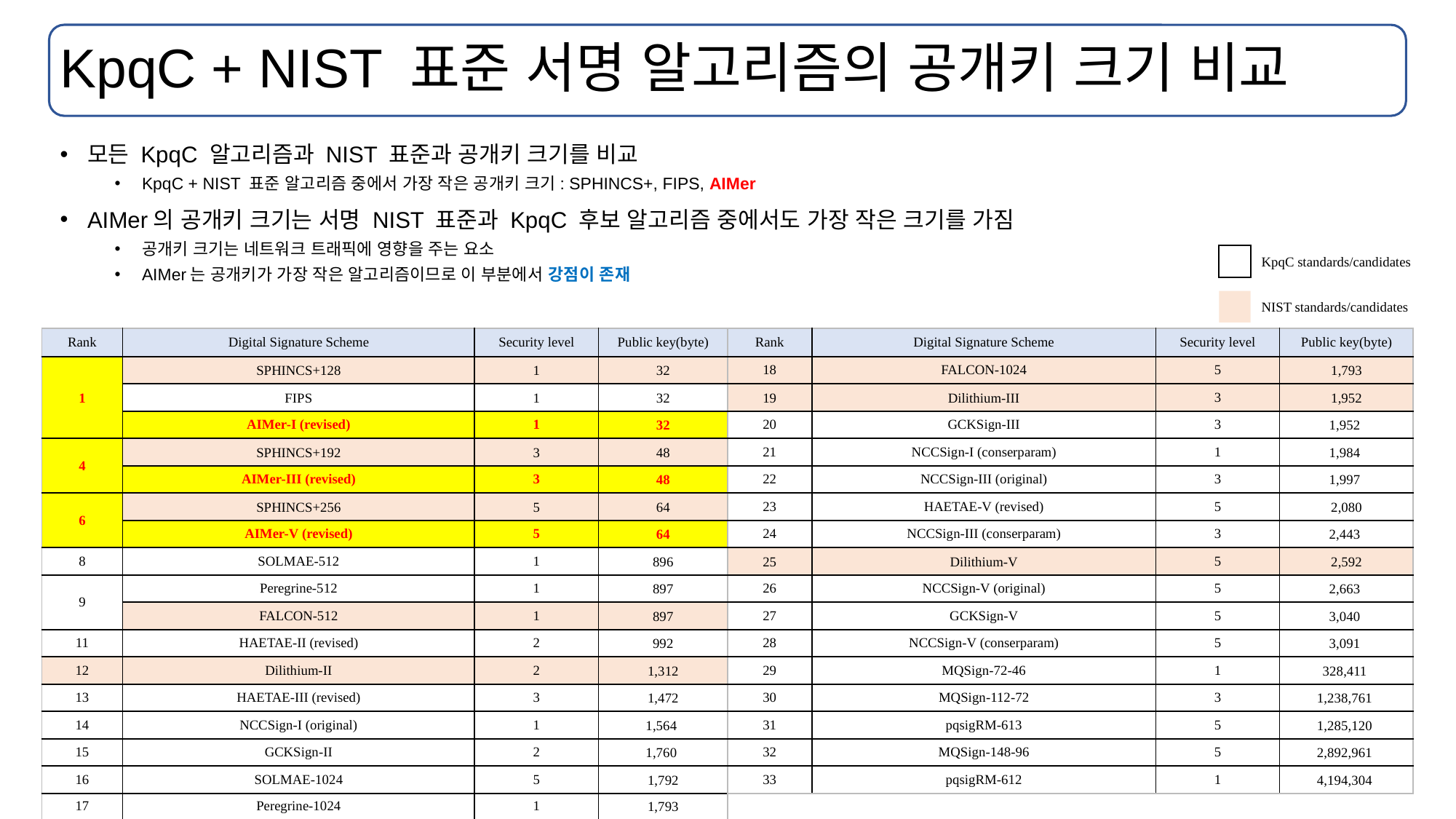

# KpqC + NIST 표준 서명 알고리즘의 공개키 크기 비교
모든 KpqC 알고리즘과 NIST 표준과 공개키 크기를 비교
KpqC + NIST 표준 알고리즘 중에서 가장 작은 공개키 크기: SPHINCS+, FIPS, AIMer
AIMer의 공개키 크기는 서명 NIST 표준과 KpqC 후보 알고리즘 중에서도 가장 작은 크기를 가짐
공개키 크기는 네트워크 트래픽에 영향을 주는 요소
AIMer는 공개키가 가장 작은 알고리즘이므로 이 부분에서 강점이 존재
KpqC standards/candidates

NIST standards/candidates

| Rank | Digital Signature Scheme | Security level | Public key(byte) |
| --- | --- | --- | --- |
| 1 | SPHINCS+128 | 1 | 32 |
|  | FIPS | 1 | 32 |
|  | AIMer-I (revised) | 1 | 32 |
| 4 | SPHINCS+192 | 3 | 48 |
| 5 | AIMer-III (revised) | 3 | 48 |
| 6 | SPHINCS+256 | 5 | 64 |
| 7 | AIMer-V (revised) | 5 | 64 |
| 8 | SOLMAE-512 | 1 | 896 |
| 9 | Peregrine-512 | 1 | 897 |
|  | FALCON-512 | 1 | 897 |
| 11 | HAETAE-II (revised) | 2 | 992 |
| 12 | Dilithium-II | 2 | 1,312 |
| 13 | HAETAE-III (revised) | 3 | 1,472 |
| 14 | NCCSign-I (original) | 1 | 1,564 |
| 15 | GCKSign-II | 2 | 1,760 |
| 16 | SOLMAE-1024 | 5 | 1,792 |
| 17 | Peregrine-1024 | 1 | 1,793 |
| Rank | Digital Signature Scheme | Security level | Public key(byte) |
| --- | --- | --- | --- |
| 18 | FALCON-1024 | 5 | 1,793 |
| 19 | Dilithium-III | 3 | 1,952 |
| 20 | GCKSign-III | 3 | 1,952 |
| 21 | NCCSign-I (conserparam) | 1 | 1,984 |
| 22 | NCCSign-III (original) | 3 | 1,997 |
| 23 | HAETAE-V (revised) | 5 | 2,080 |
| 24 | NCCSign-III (conserparam) | 3 | 2,443 |
| 25 | Dilithium-V | 5 | 2,592 |
| 26 | NCCSign-V (original) | 5 | 2,663 |
| 27 | GCKSign-V | 5 | 3,040 |
| 28 | NCCSign-V (conserparam) | 5 | 3,091 |
| 29 | MQSign-72-46 | 1 | 328,411 |
| 30 | MQSign-112-72 | 3 | 1,238,761 |
| 31 | pqsigRM-613 | 5 | 1,285,120 |
| 32 | MQSign-148-96 | 5 | 2,892,961 |
| 33 | pqsigRM-612 | 1 | 4,194,304 |